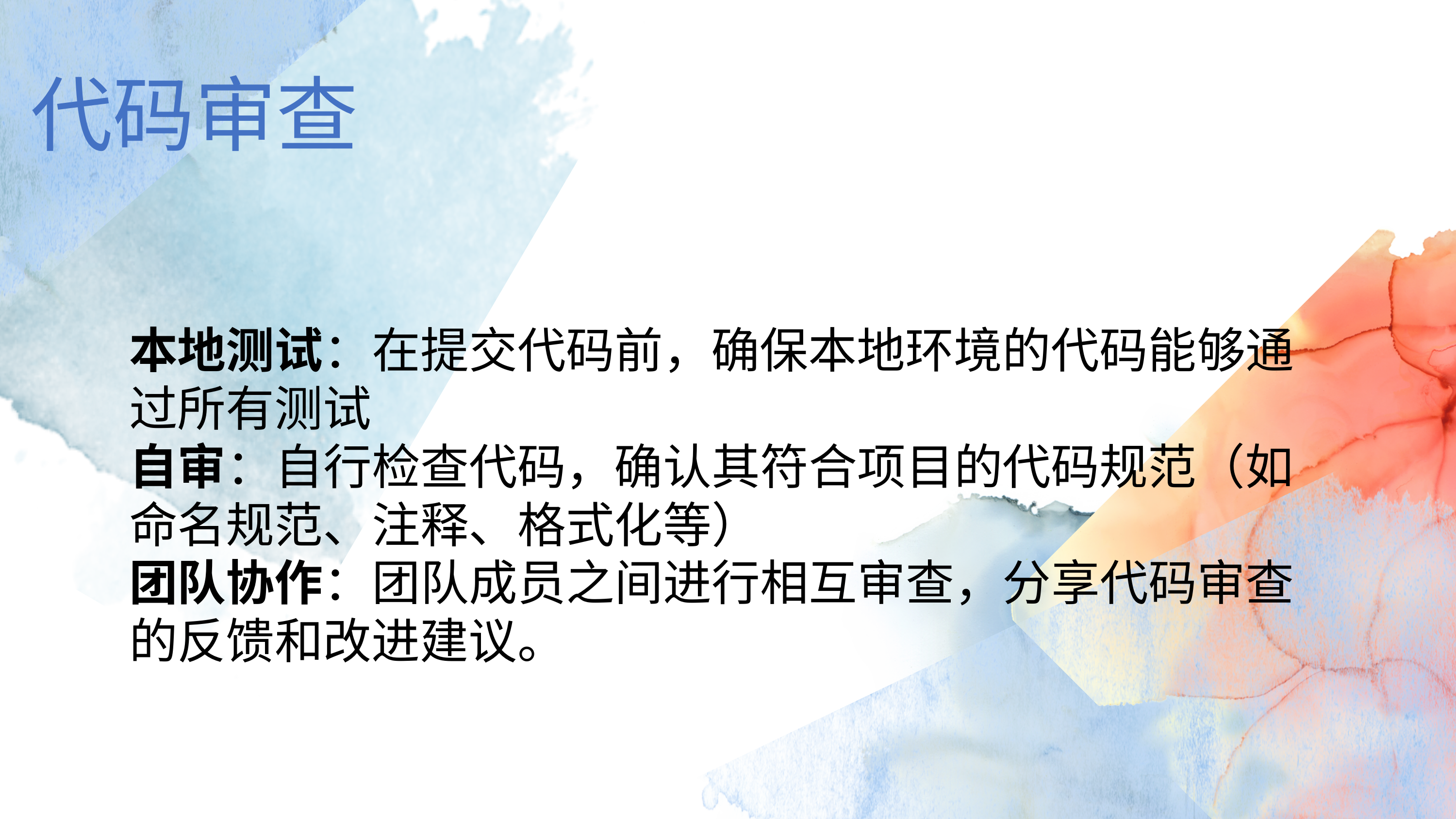

代码审查

本地测试：在提交代码前，确保本地环境的代码能够通过所有测试
自审：自行检查代码，确认其符合项目的代码规范（如命名规范、注释、格式化等）
团队协作：团队成员之间进行相互审查，分享代码审查的反馈和改进建议。